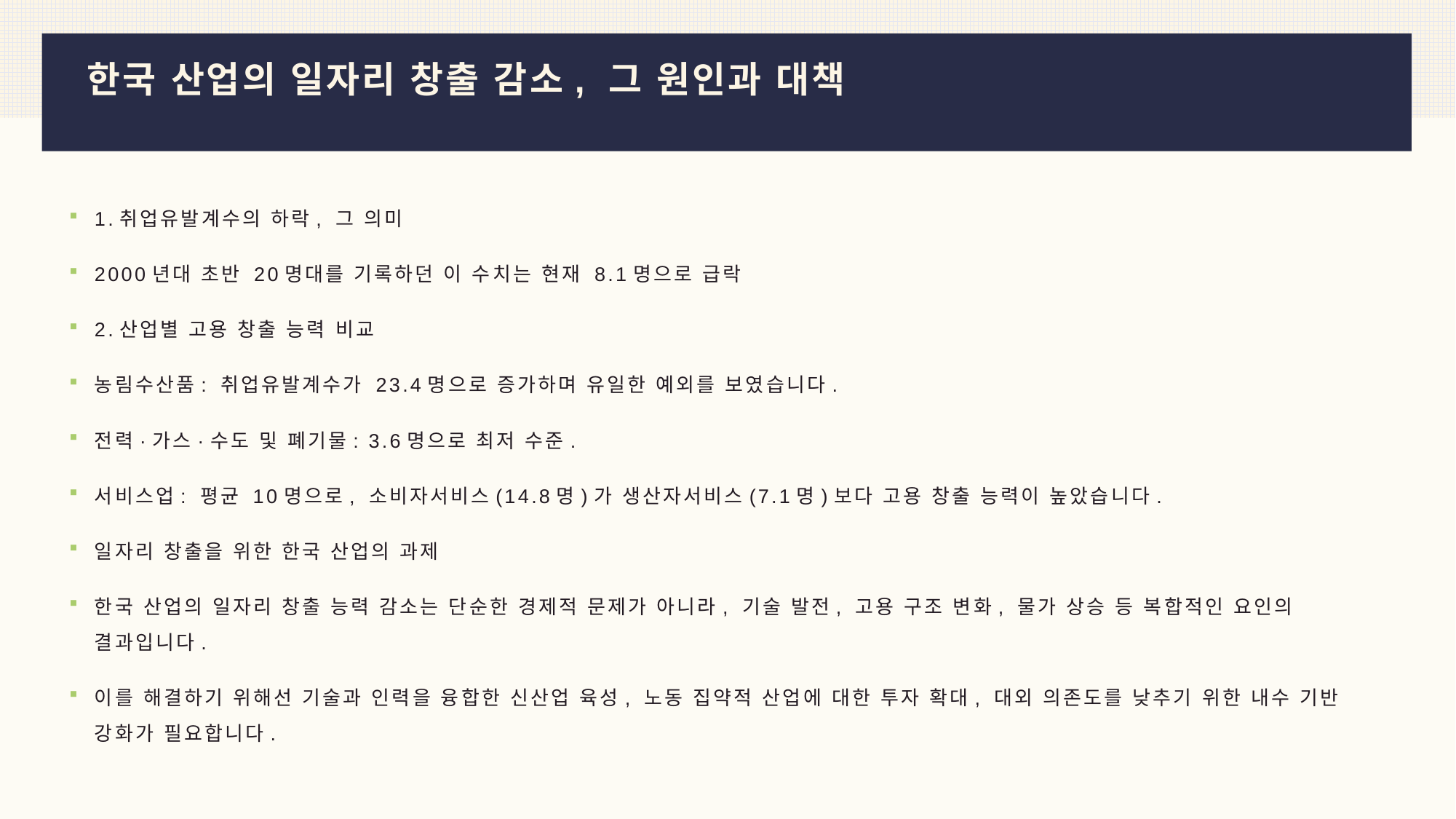

# 한국 산업의 일자리 창출 감소, 그 원인과 대책
1.취업유발계수의 하락, 그 의미
2000년대 초반 20명대를 기록하던 이 수치는 현재 8.1명으로 급락
2.산업별 고용 창출 능력 비교
농림수산품: 취업유발계수가 23.4명으로 증가하며 유일한 예외를 보였습니다.
전력·가스·수도 및 폐기물: 3.6명으로 최저 수준.
서비스업: 평균 10명으로, 소비자서비스(14.8명)가 생산자서비스(7.1명)보다 고용 창출 능력이 높았습니다.
일자리 창출을 위한 한국 산업의 과제
한국 산업의 일자리 창출 능력 감소는 단순한 경제적 문제가 아니라, 기술 발전, 고용 구조 변화, 물가 상승 등 복합적인 요인의 결과입니다.
이를 해결하기 위해선 기술과 인력을 융합한 신산업 육성, 노동 집약적 산업에 대한 투자 확대, 대외 의존도를 낮추기 위한 내수 기반 강화가 필요합니다.